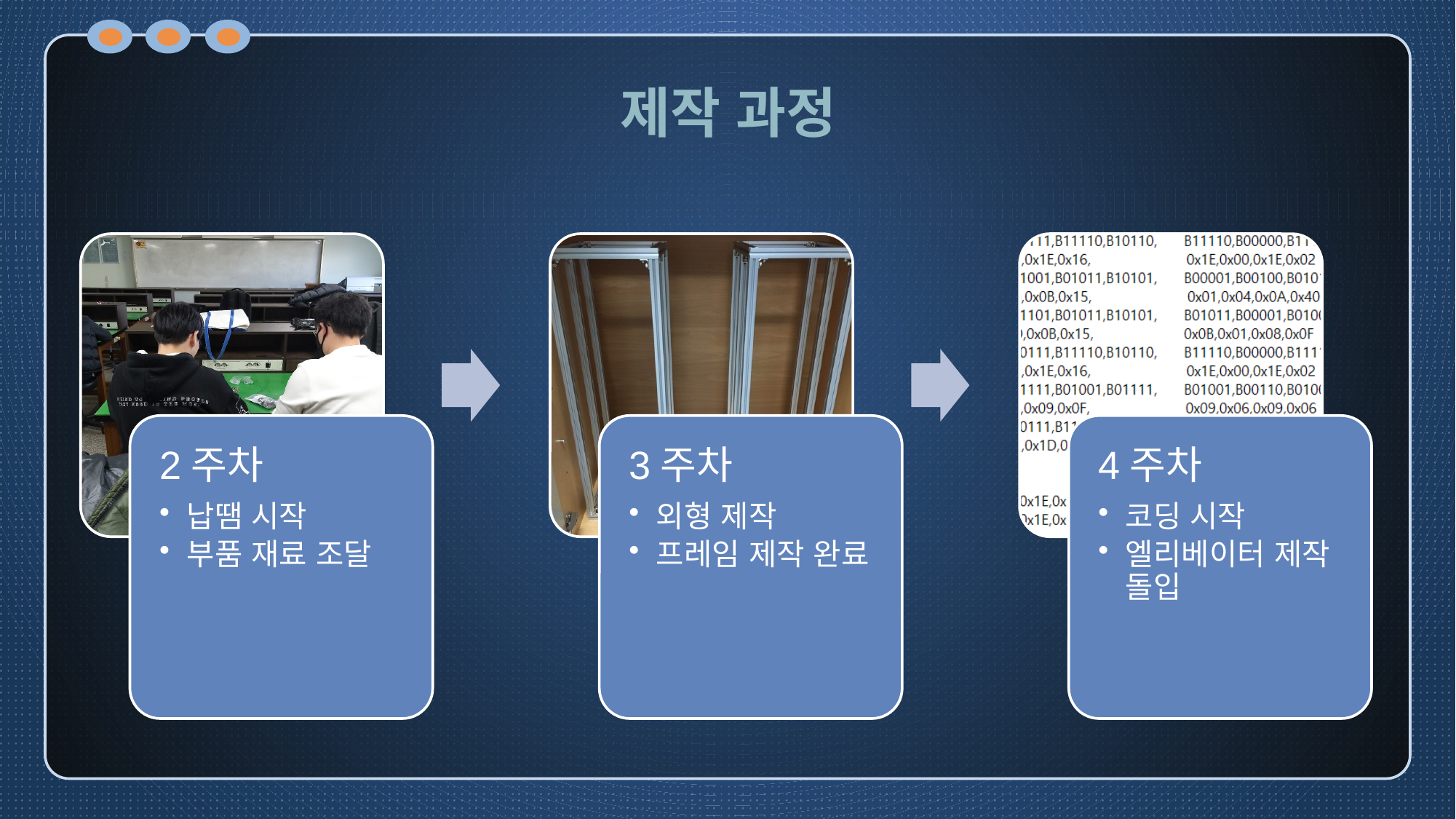

# 제작 과정
2주차
납땜 시작
부품 재료 조달

3주차
외형 제작
프레임 제작 완료

4주차
코딩 시작
엘리베이터 제작 돌입